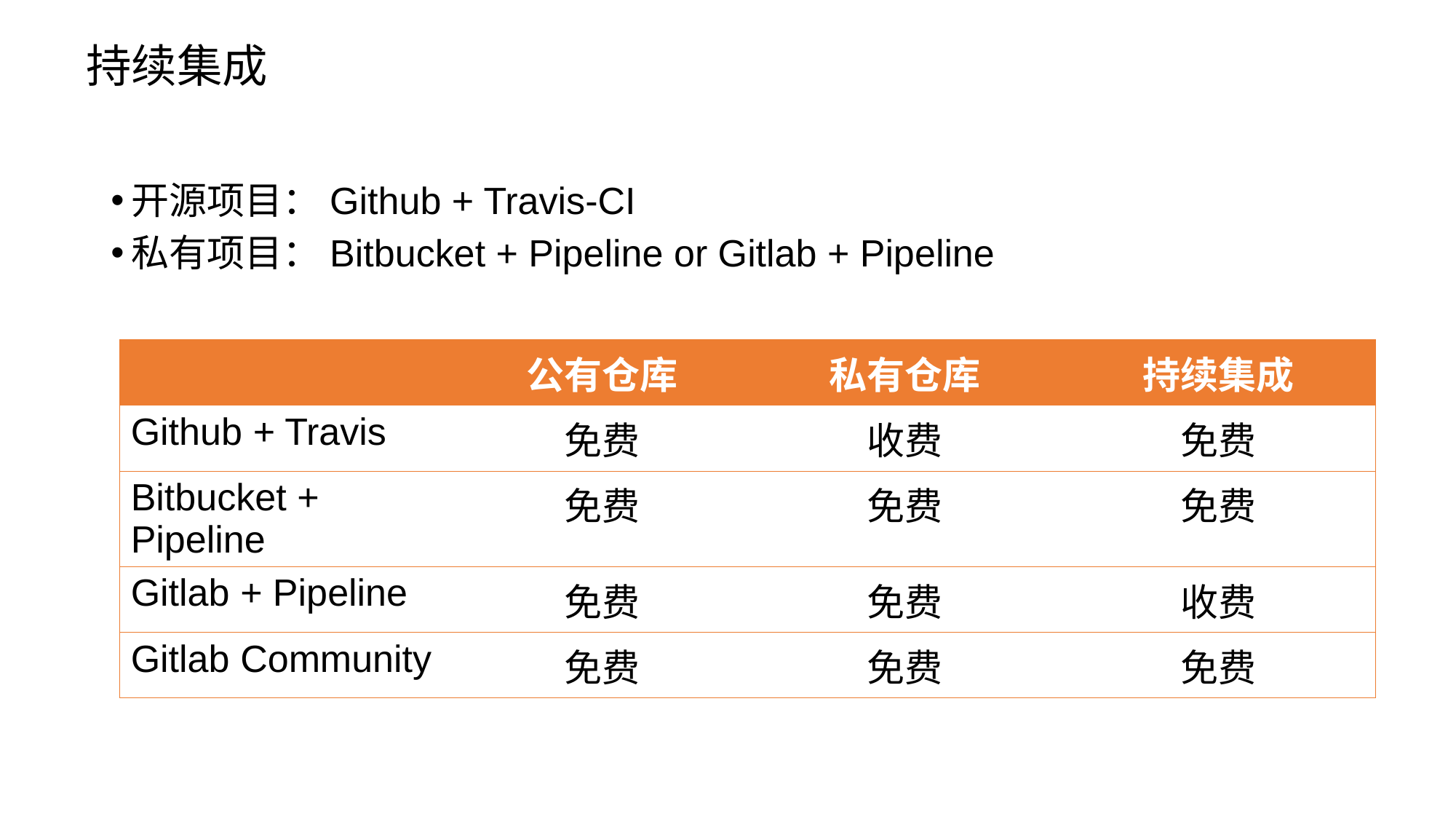

持续集成
开源项目：Github + Travis-CI
私有项目：Bitbucket + Pipeline or Gitlab + Pipeline
|  | 公有仓库 | 私有仓库 | 持续集成 |
| --- | --- | --- | --- |
| Github + Travis | 免费 | 收费 | 免费 |
| Bitbucket + Pipeline | 免费 | 免费 | 免费 |
| Gitlab + Pipeline | 免费 | 免费 | 收费 |
| Gitlab Community | 免费 | 免费 | 免费 |